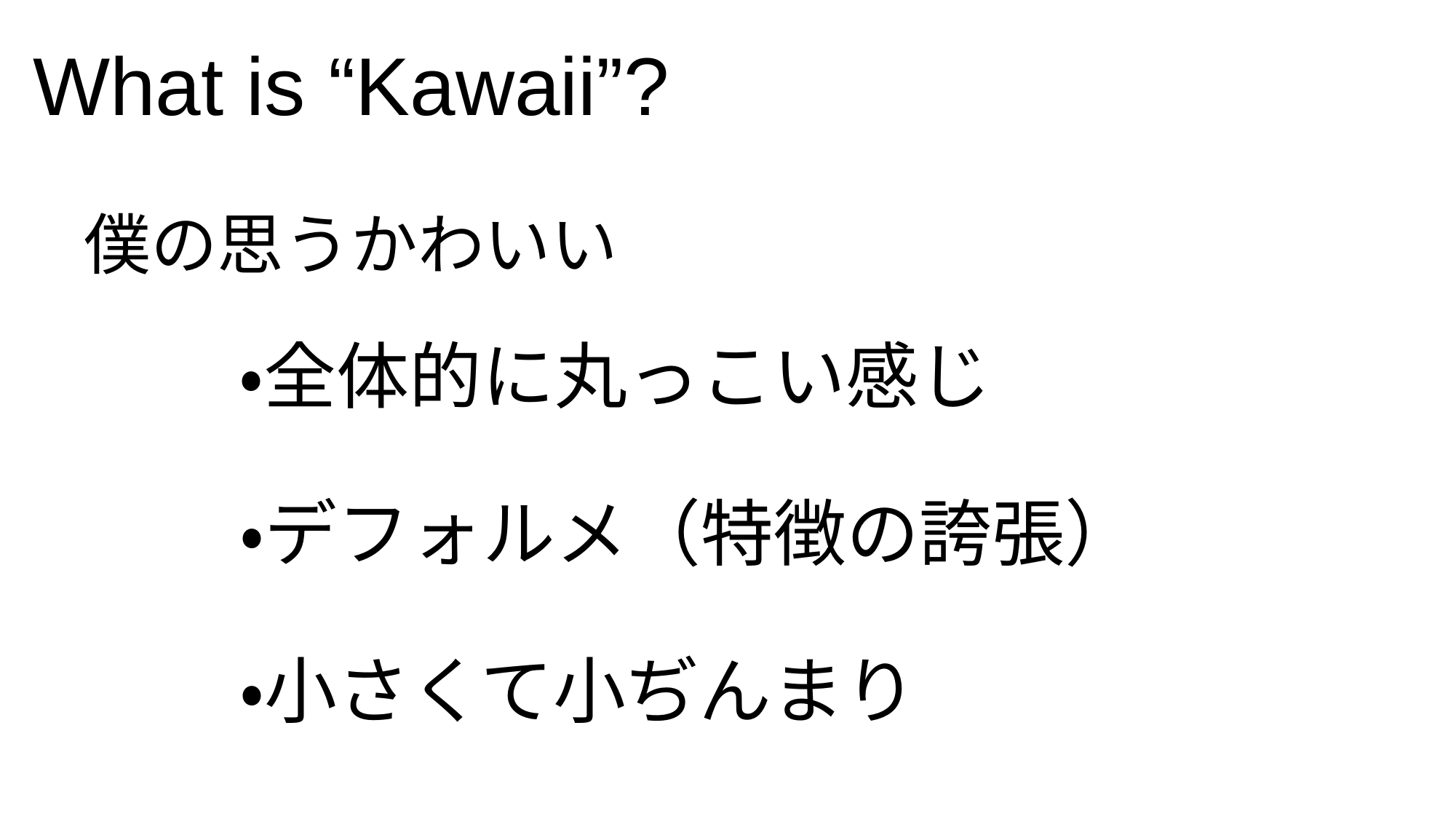

What is “Kawaii”?
僕の思うかわいい
・全体的に丸っこい感じ
・デフォルメ（特徴の誇張）
・小さくて小ぢんまり